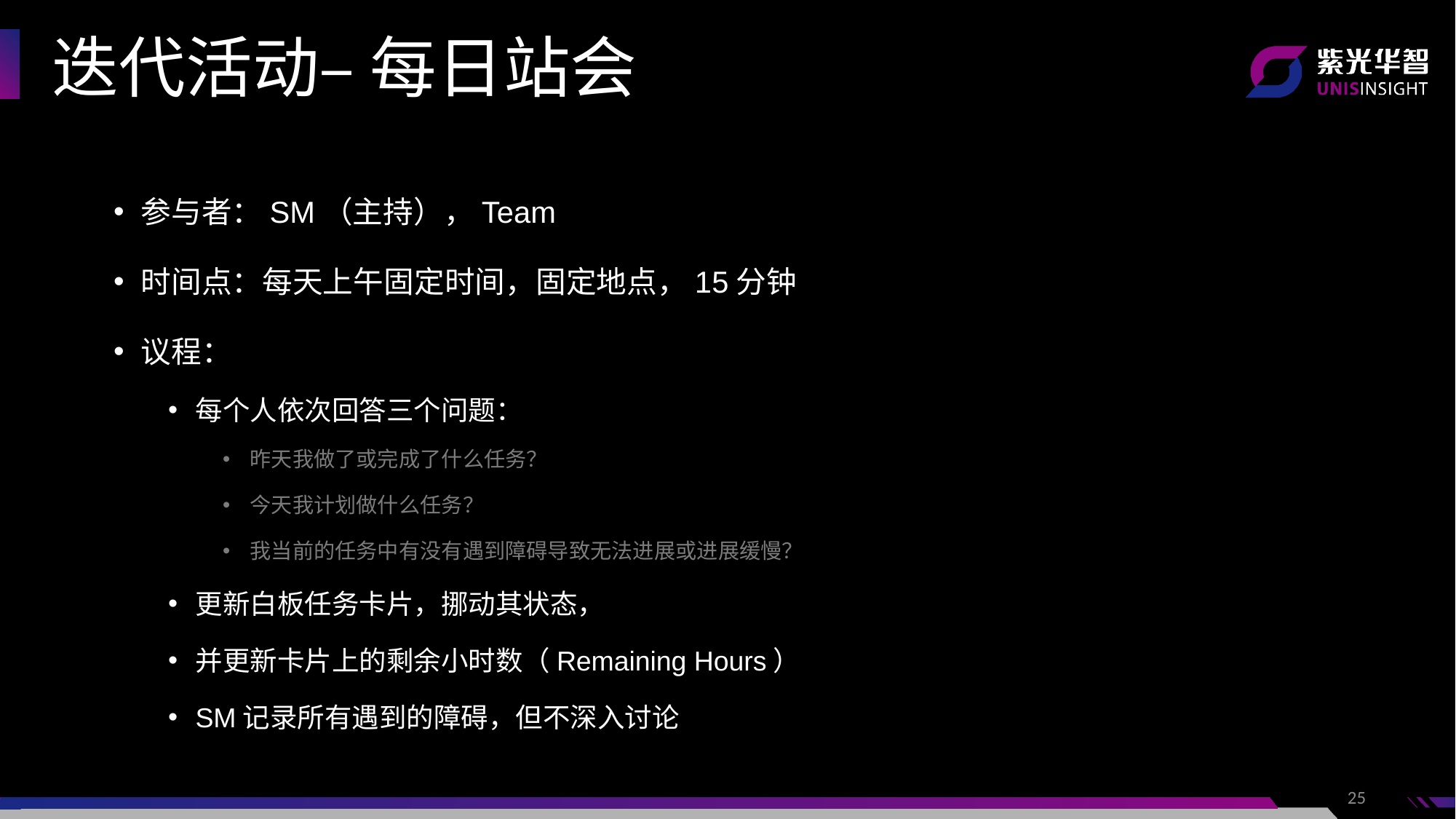

迭代活动– 每日站会
参与者：SM（主持），Team
时间点：每天上午固定时间，固定地点，15分钟
议程：
每个人依次回答三个问题：
昨天我做了或完成了什么任务？
今天我计划做什么任务？
我当前的任务中有没有遇到障碍导致无法进展或进展缓慢？
更新白板任务卡片，挪动其状态，
并更新卡片上的剩余小时数（Remaining Hours）
SM记录所有遇到的障碍，但不深入讨论